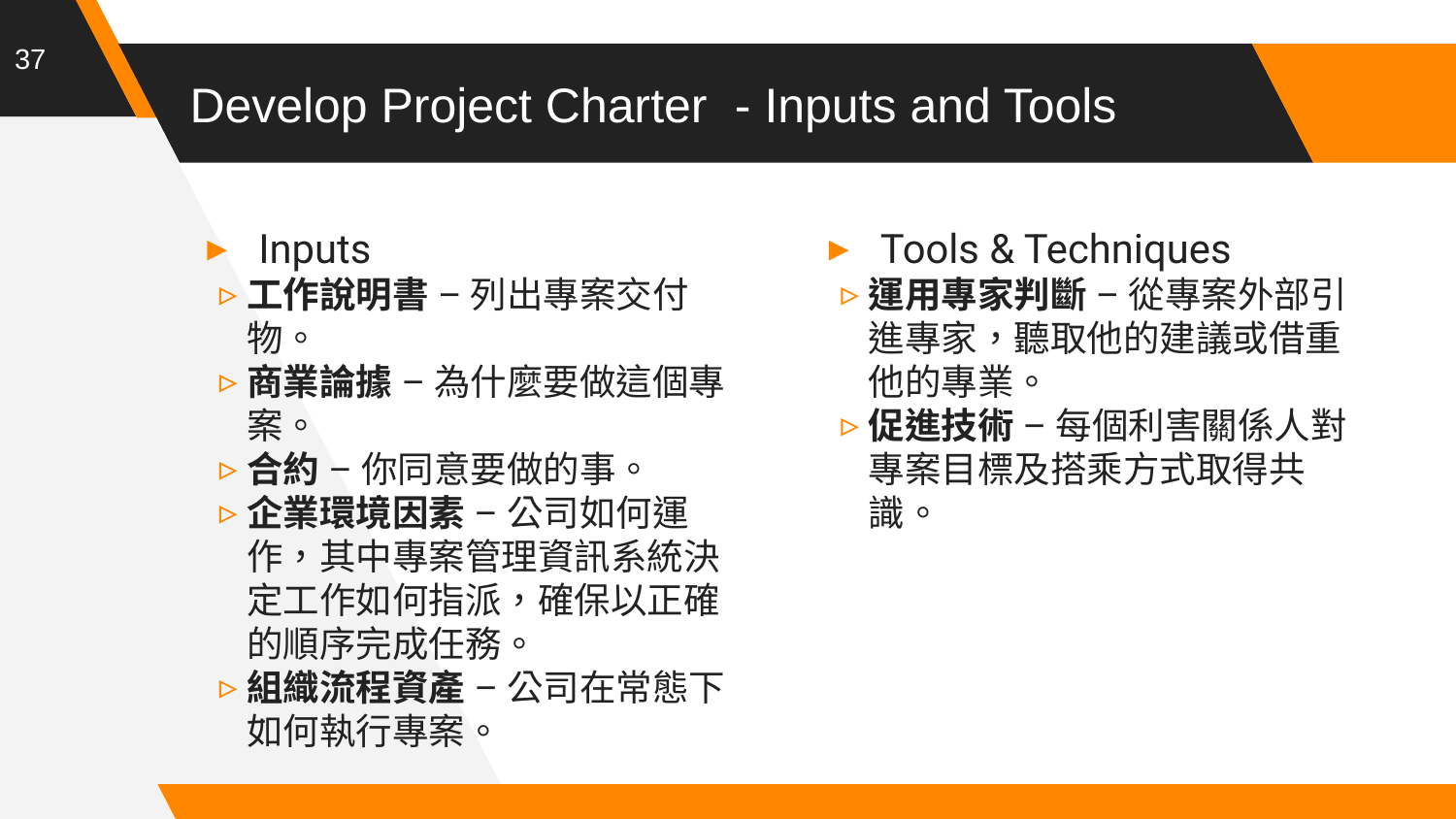

37
# Develop Project Charter  - Inputs and Tools
Inputs
工作說明書 – 列出專案交付物。
商業論據 – 為什麼要做這個專案。
合約 – 你同意要做的事。
企業環境因素 – 公司如何運作，其中專案管理資訊系統決定工作如何指派，確保以正確的順序完成任務。
組織流程資產 – 公司在常態下如何執行專案。
Tools & Techniques
運用專家判斷 – 從專案外部引進專家，聽取他的建議或借重他的專業。
促進技術 – 每個利害關係人對專案目標及搭乘方式取得共識。